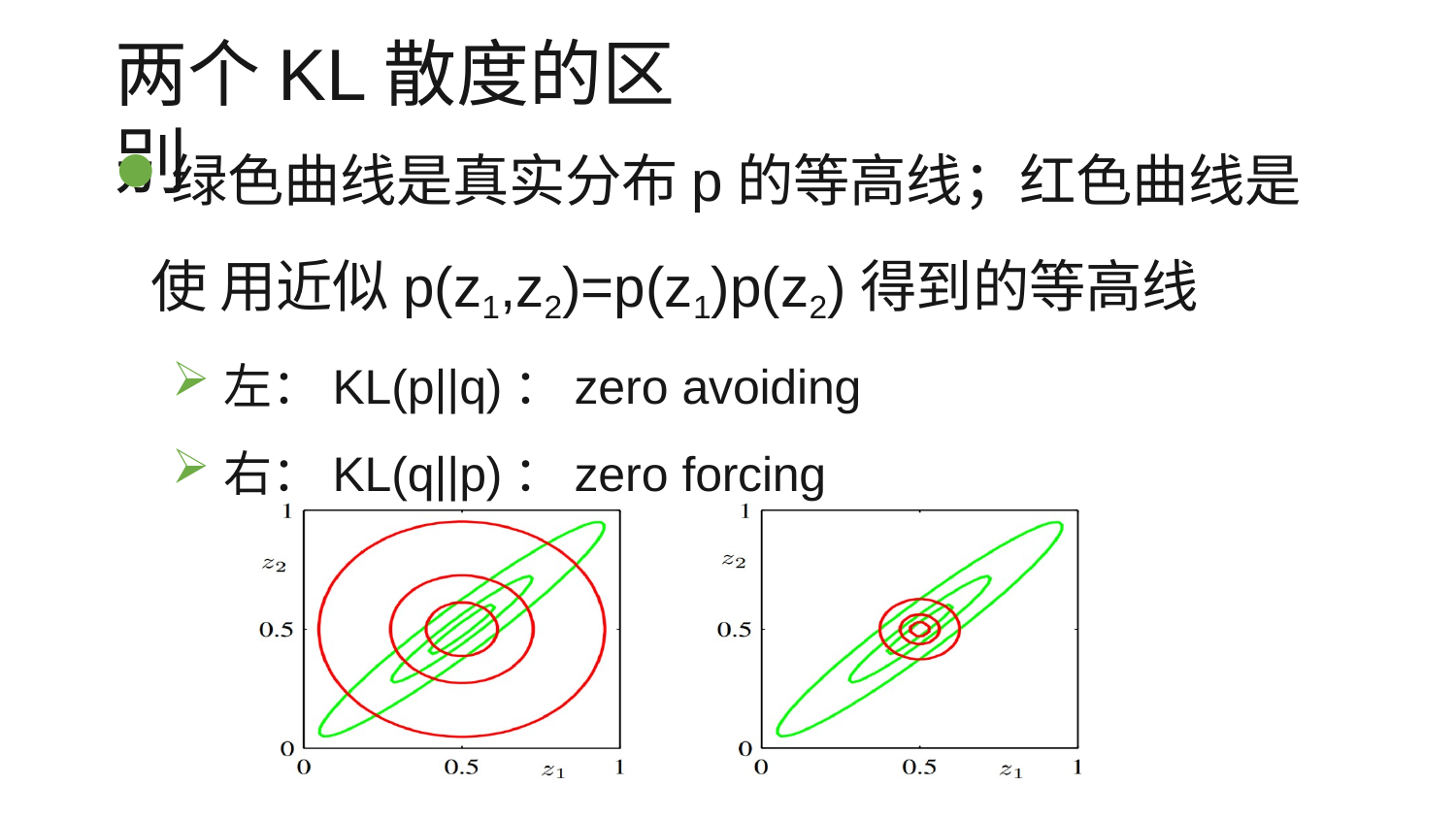

# 两个KL散度的区别
绿色曲线是真实分布p的等高线；红色曲线是使 用近似p(z1,z2)=p(z1)p(z2)得到的等高线
左：KL(p||q)：zero avoiding
右：KL(q||p)：zero forcing